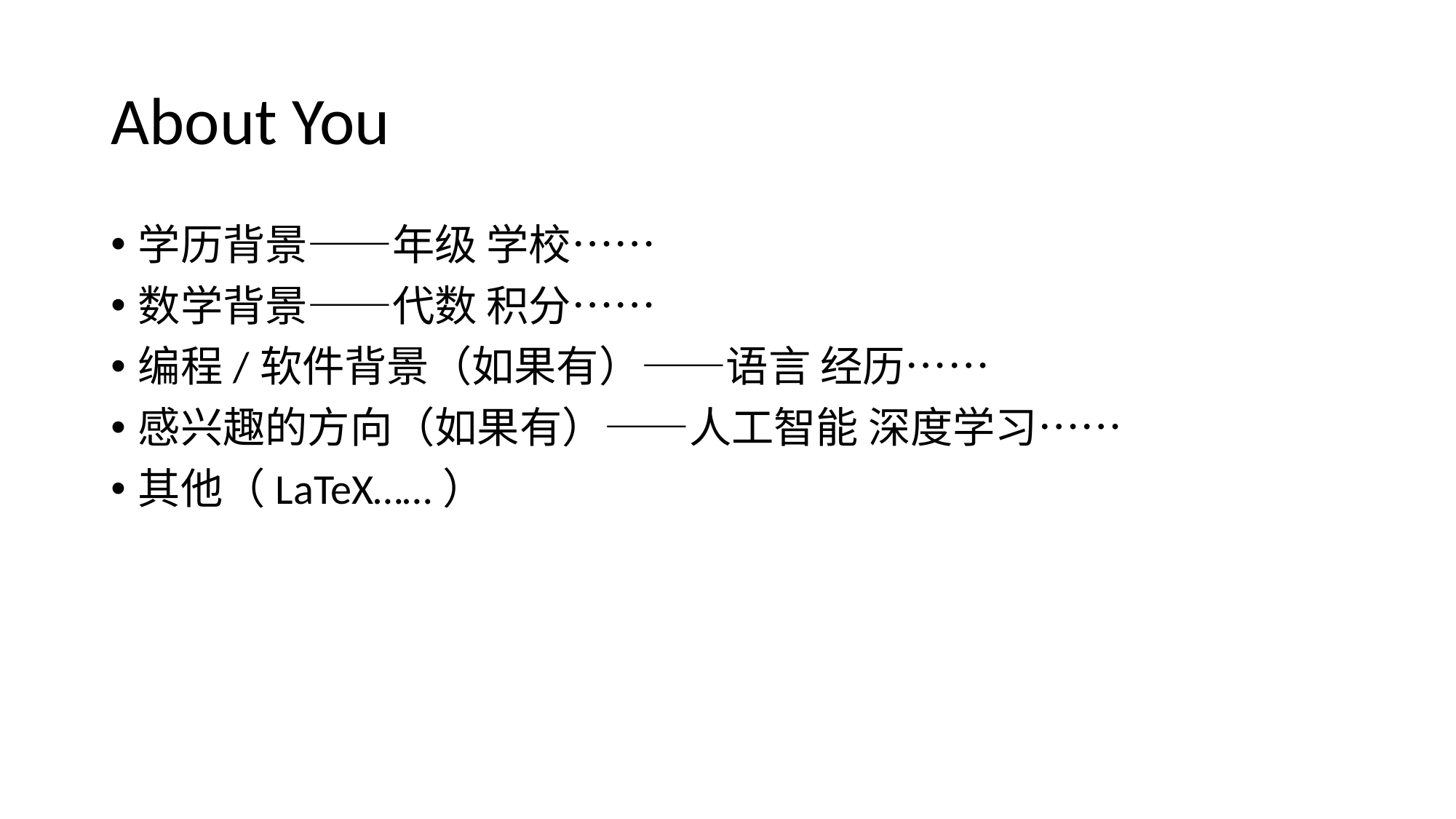

# About You
学历背景——年级 学校……
数学背景——代数 积分……
编程/软件背景（如果有）——语言 经历……
感兴趣的方向（如果有）——人工智能 深度学习……
其他（LaTeX……）